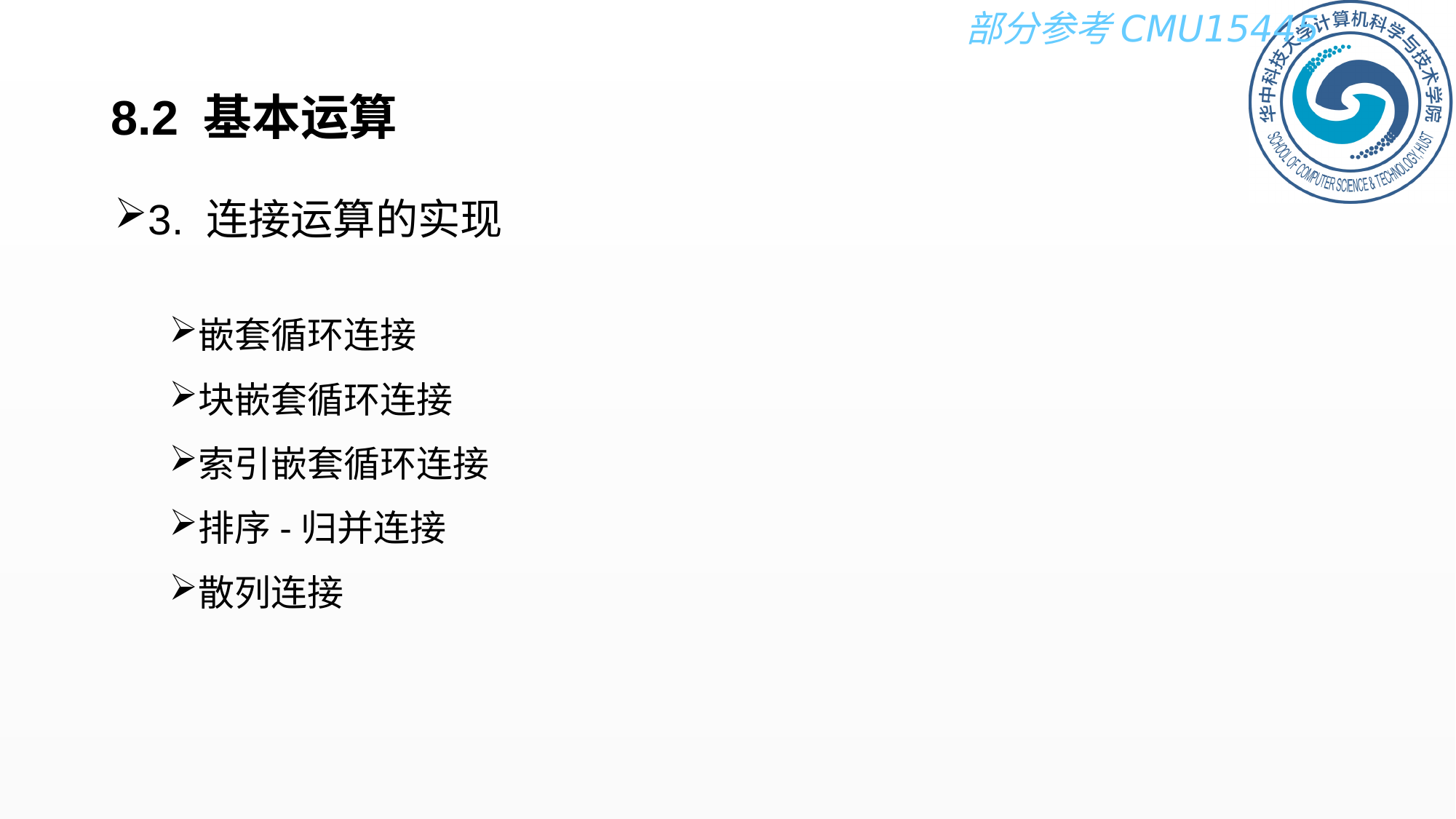

# 8.2 基本运算
3. 连接运算的实现

嵌套循环连接
块嵌套循环连接
索引嵌套循环连接
排序-归并连接
散列连接